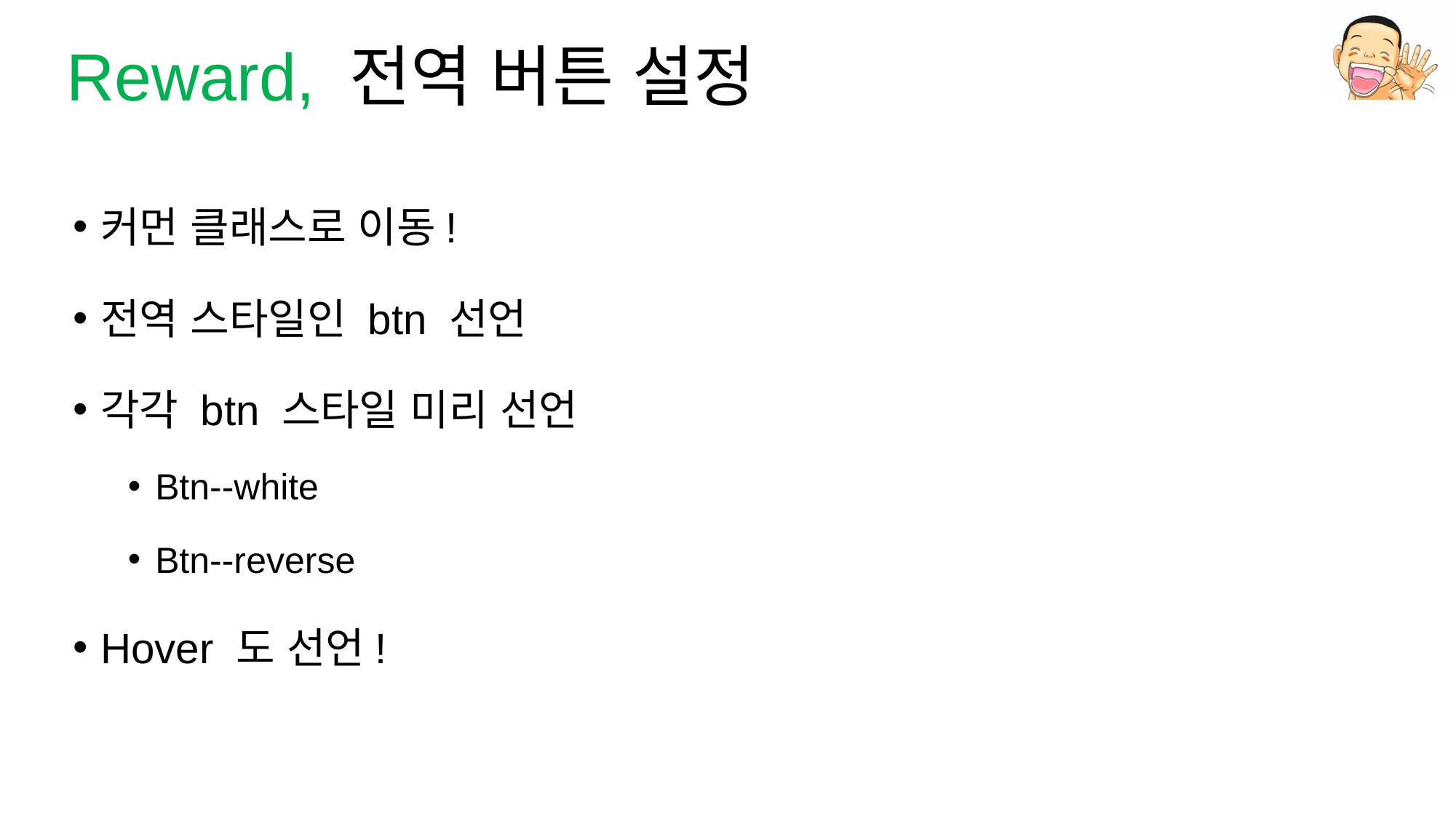

# Reward, 전역 버튼 설정
커먼 클래스로 이동!
전역 스타일인 btn 선언
각각 btn 스타일 미리 선언
Btn--white
Btn--reverse
Hover 도 선언!